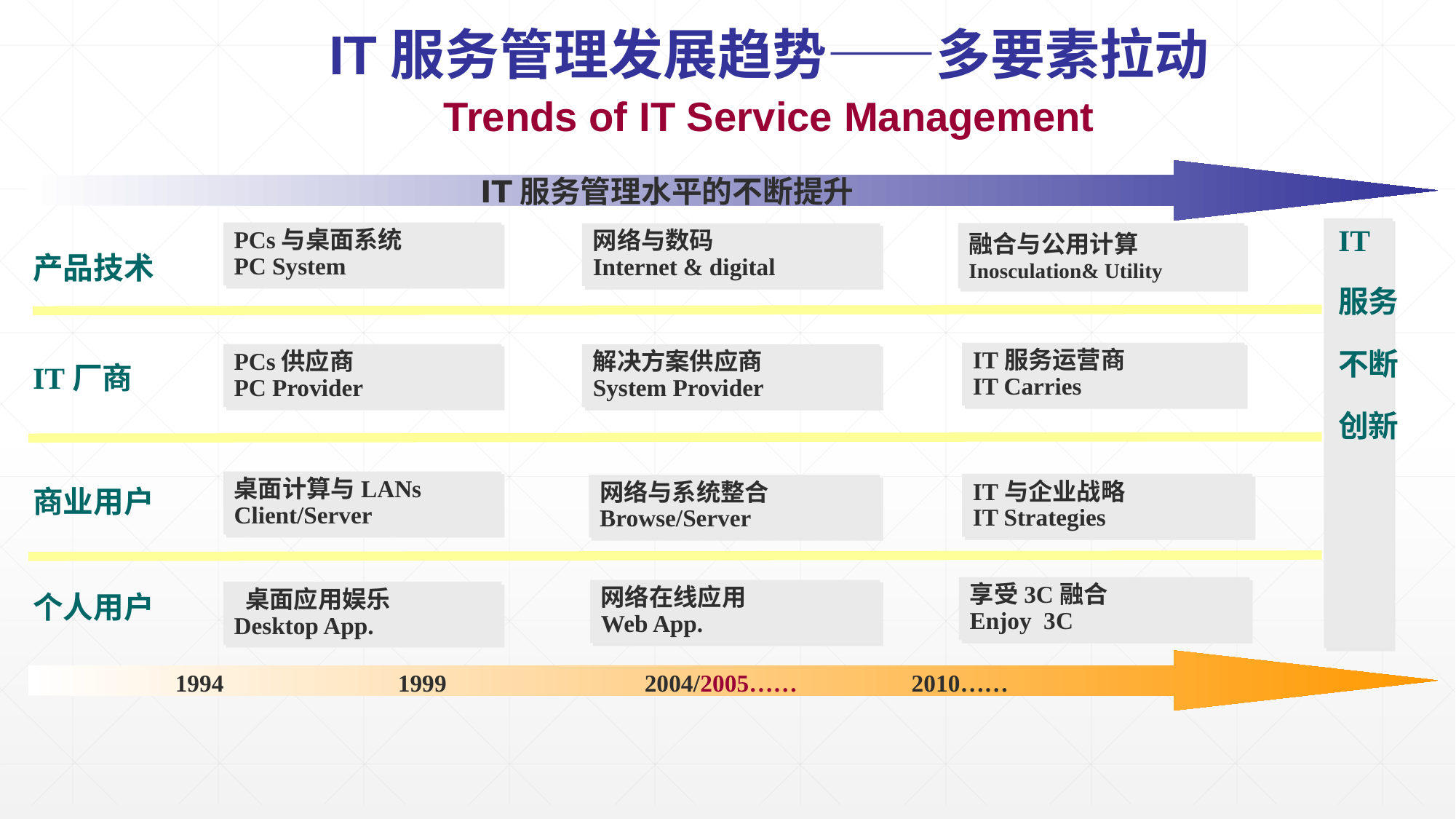

IT服务管理发展趋势——多要素拉动
Trends of IT Service Management
IT服务管理水平的不断提升
IT服务不断创新

PCs与桌面系统
PC System
网络与数码
Internet & digital
融合与公用计算
Inosculation& Utility
产品技术

IT服务运营商
IT Carries
PCs供应商
PC Provider
解决方案供应商
System Provider
IT厂商

桌面计算与LANs
Client/Server
IT与企业战略
IT Strategies
网络与系统整合
Browse/Server
商业用户

享受3C融合
Enjoy  3C
网络在线应用
Web App.
 桌面应用娱乐
Desktop App.
个人用户

	1994                             1999                                 2004/2005……                   2010……